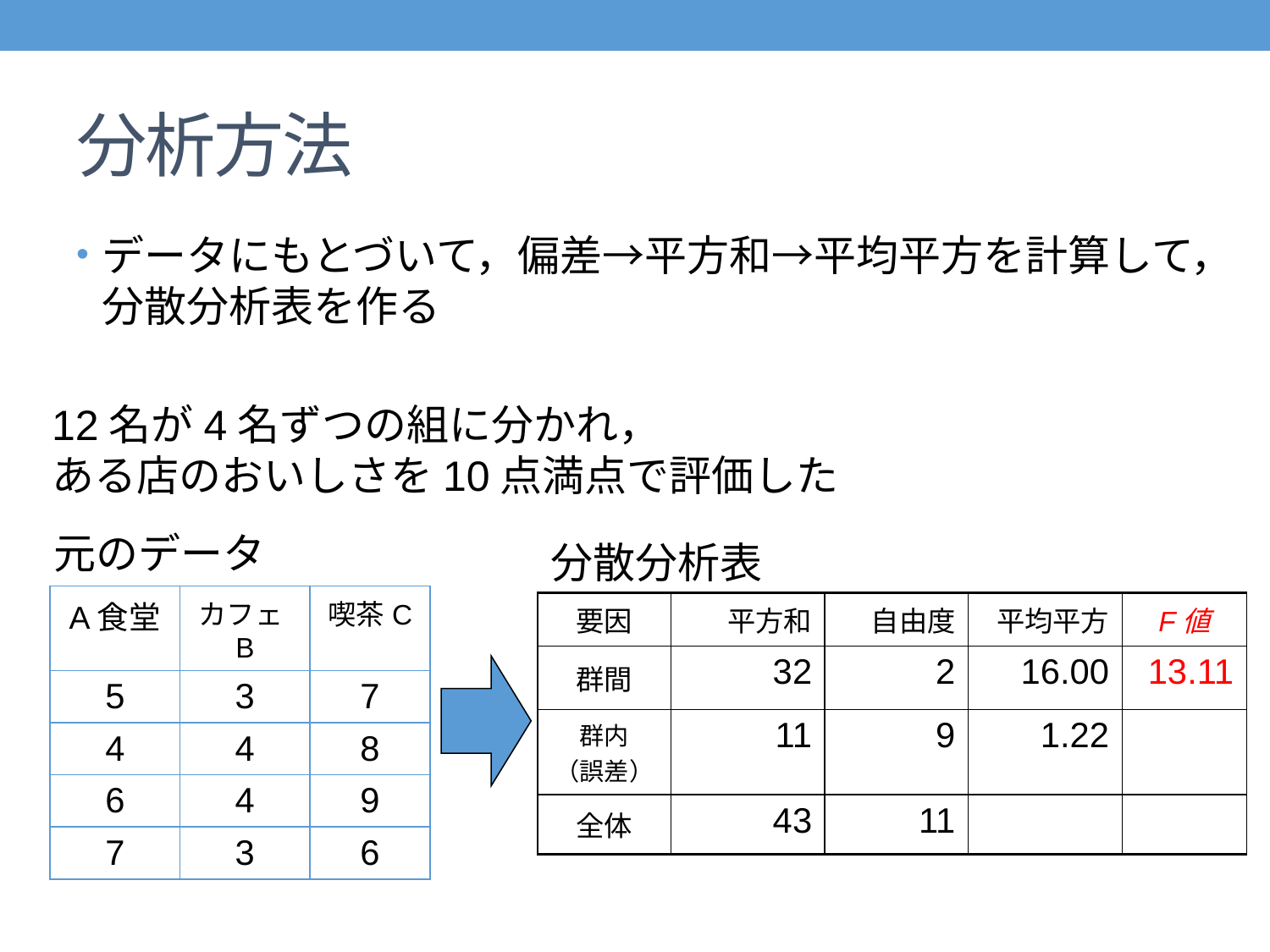

# 分析方法
データにもとづいて，偏差→平方和→平均平方を計算して，分散分析表を作る
12名が4名ずつの組に分かれ，
ある店のおいしさを10点満点で評価した
元のデータ
分散分析表
| A食堂 | カフェB | 喫茶C |
| --- | --- | --- |
| 5 | 3 | 7 |
| 4 | 4 | 8 |
| 6 | 4 | 9 |
| 7 | 3 | 6 |
| 要因 | 平方和 | 自由度 | 平均平方 | F値 |
| --- | --- | --- | --- | --- |
| 群間 | 32 | 2 | 16.00 | 13.11 |
| 群内 （誤差） | 11 | 9 | 1.22 |  |
| 全体 | 43 | 11 |  |  |